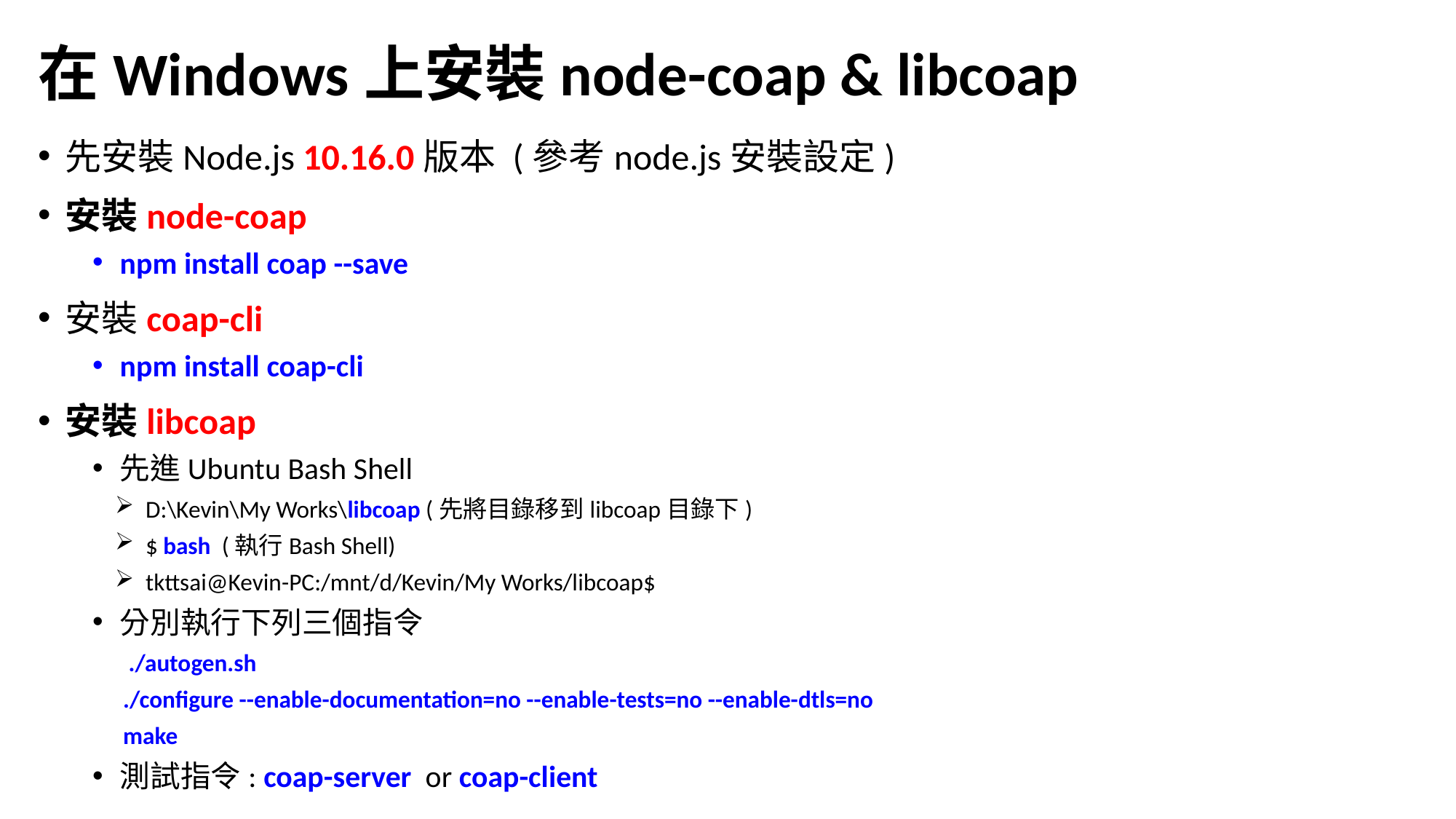

# 在Windows上安裝node-coap & libcoap
先安裝Node.js 10.16.0版本 (參考node.js安裝設定)
安裝node-coap
npm install coap --save
安裝coap-cli
npm install coap-cli
安裝libcoap
先進Ubuntu Bash Shell
D:\Kevin\My Works\libcoap (先將目錄移到libcoap目錄下)
$ bash  (執行Bash Shell)
tkttsai@Kevin-PC:/mnt/d/Kevin/My Works/libcoap$
分別執行下列三個指令
 ./autogen.sh
./configure --enable-documentation=no --enable-tests=no --enable-dtls=no
make
測試指令: coap-server  or coap-client